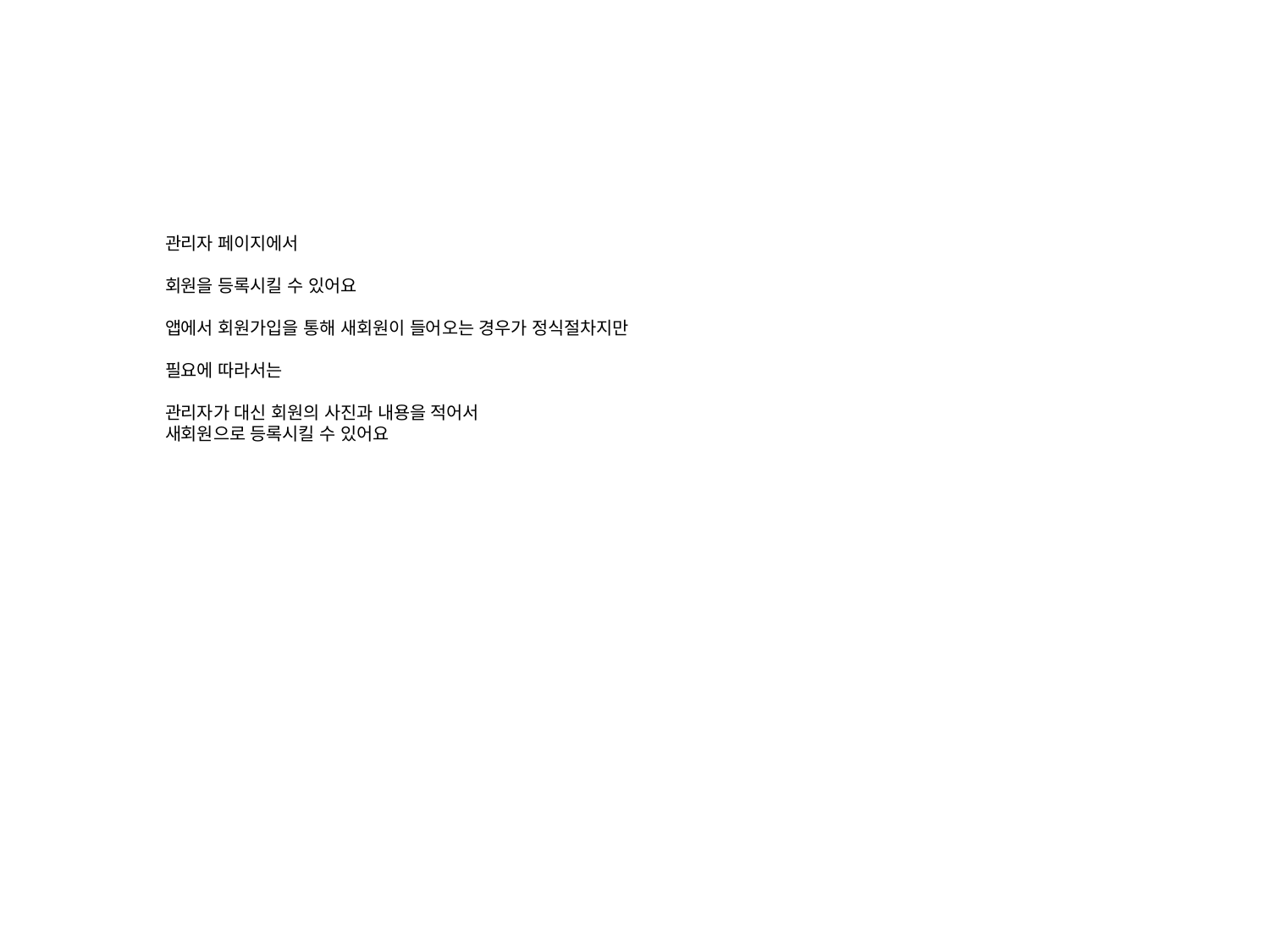

관리자 페이지에서

회원을 등록시킬 수 있어요

앱에서 회원가입을 통해 새회원이 들어오는 경우가 정식절차지만

필요에 따라서는

관리자가 대신 회원의 사진과 내용을 적어서
새회원으로 등록시킬 수 있어요